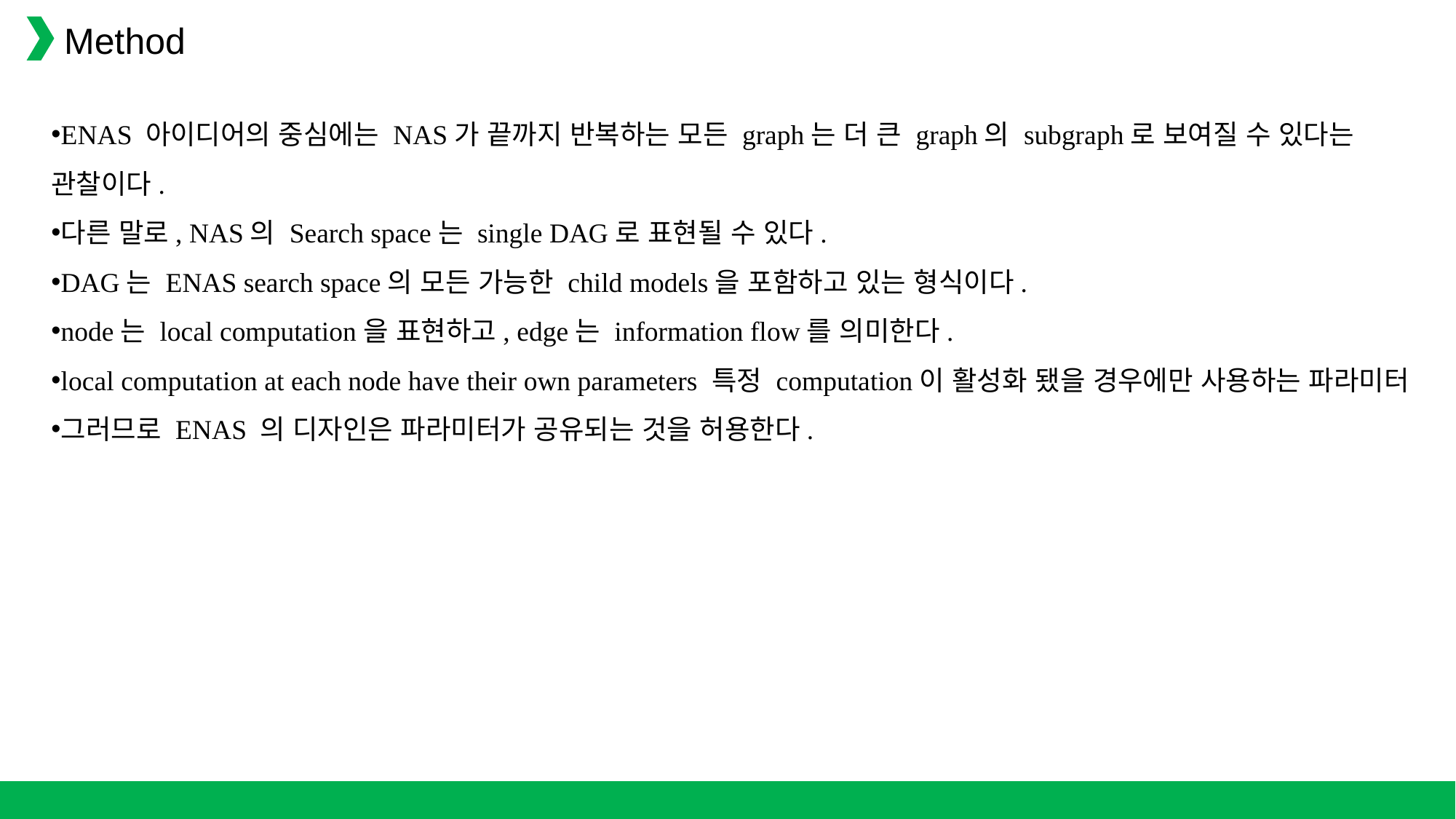

Method
ENAS 아이디어의 중심에는 NAS가 끝까지 반복하는 모든 graph는 더 큰 graph의 subgraph로 보여질 수 있다는 관찰이다.
다른 말로, NAS의 Search space는 single DAG로 표현될 수 있다.
DAG는 ENAS search space의 모든 가능한 child models을 포함하고 있는 형식이다.
node는 local computation을 표현하고, edge는 information flow를 의미한다.
local computation at each node have their own parameters 특정 computation이 활성화 됐을 경우에만 사용하는 파라미터
그러므로 ENAS 의 디자인은 파라미터가 공유되는 것을 허용한다.